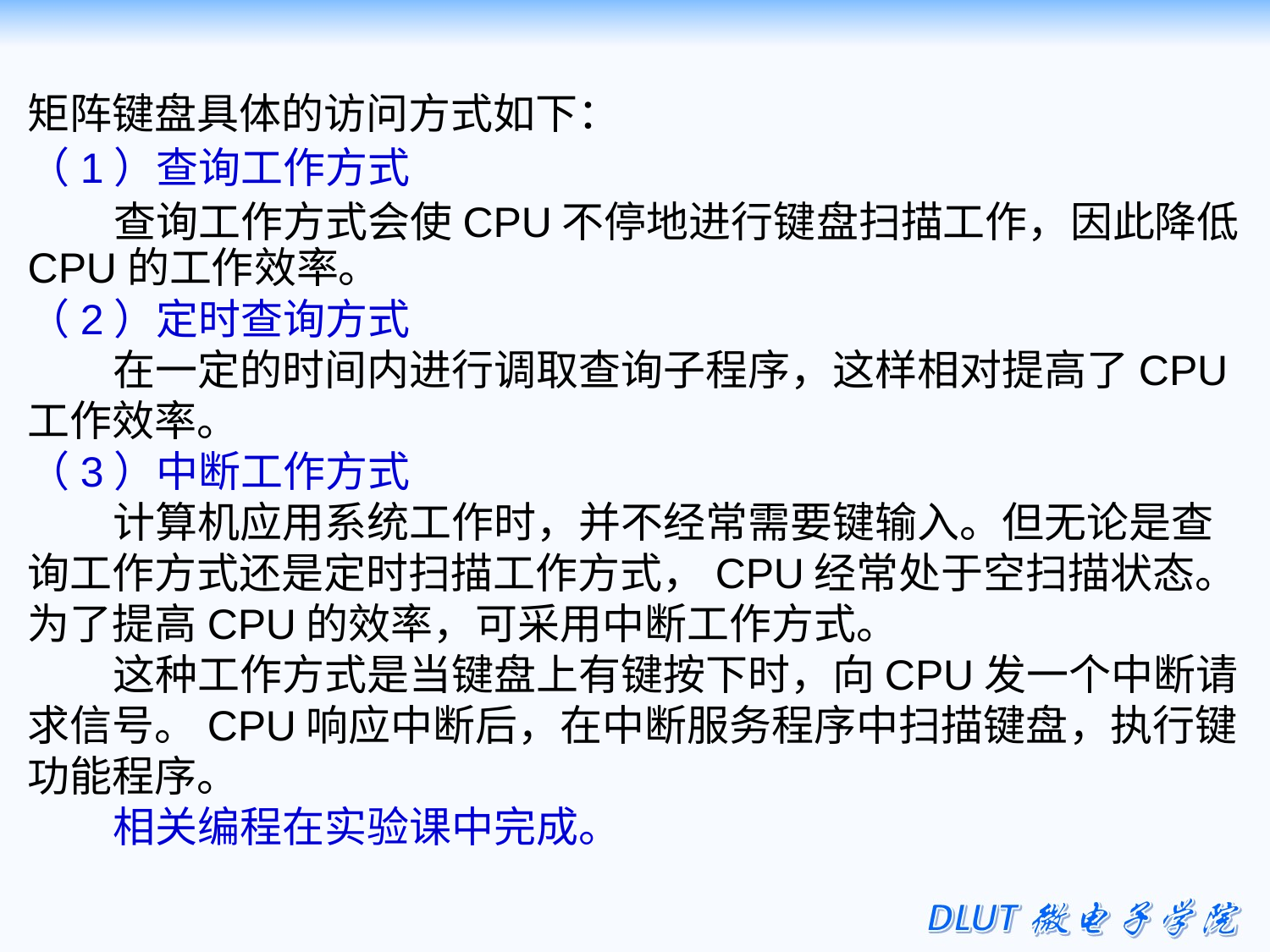

矩阵键盘具体的访问方式如下：
（1）查询工作方式
        查询工作方式会使CPU不停地进行键盘扫描工作，因此降低CPU的工作效率。
（2）定时查询方式
在一定的时间内进行调取查询子程序，这样相对提高了CPU工作效率。
（3）中断工作方式
计算机应用系统工作时，并不经常需要键输入。但无论是查询工作方式还是定时扫描工作方式，CPU经常处于空扫描状态。为了提高CPU的效率，可采用中断工作方式。
这种工作方式是当键盘上有键按下时，向CPU发一个中断请求信号。CPU响应中断后，在中断服务程序中扫描键盘，执行键功能程序。
相关编程在实验课中完成。